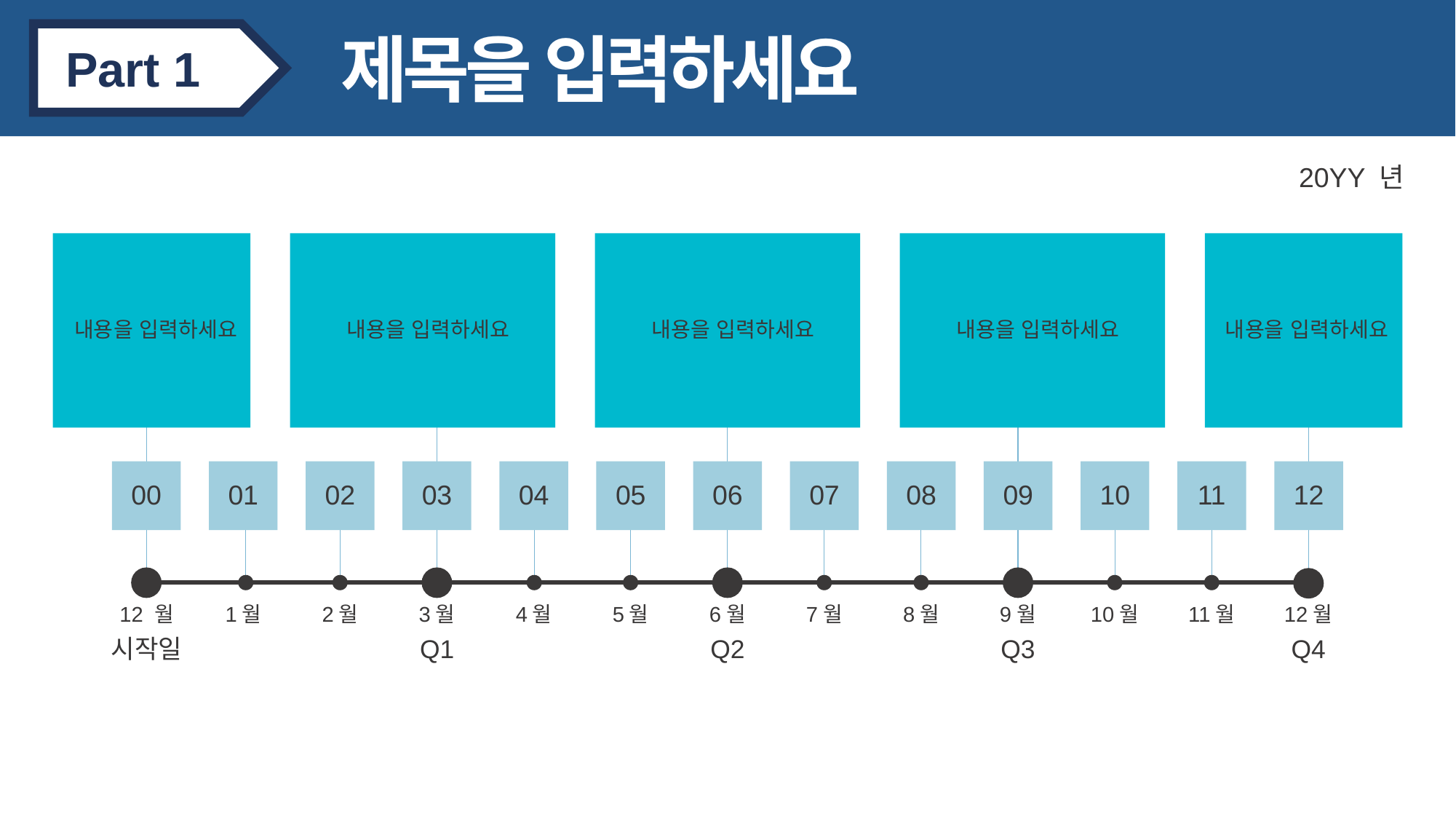

제목을 입력하세요

Part 1
20YY 년
내용을 입력하세요
내용을 입력하세요
내용을 입력하세요
내용을 입력하세요
내용을 입력하세요

00
01
02
03
04
05
06
07
08
09
10
11
12

12 월
1월
2월
3월
4월
5월
6월
7월
8월
9월
10월
11월
12월
시작일
Q1
Q2
Q3
Q4